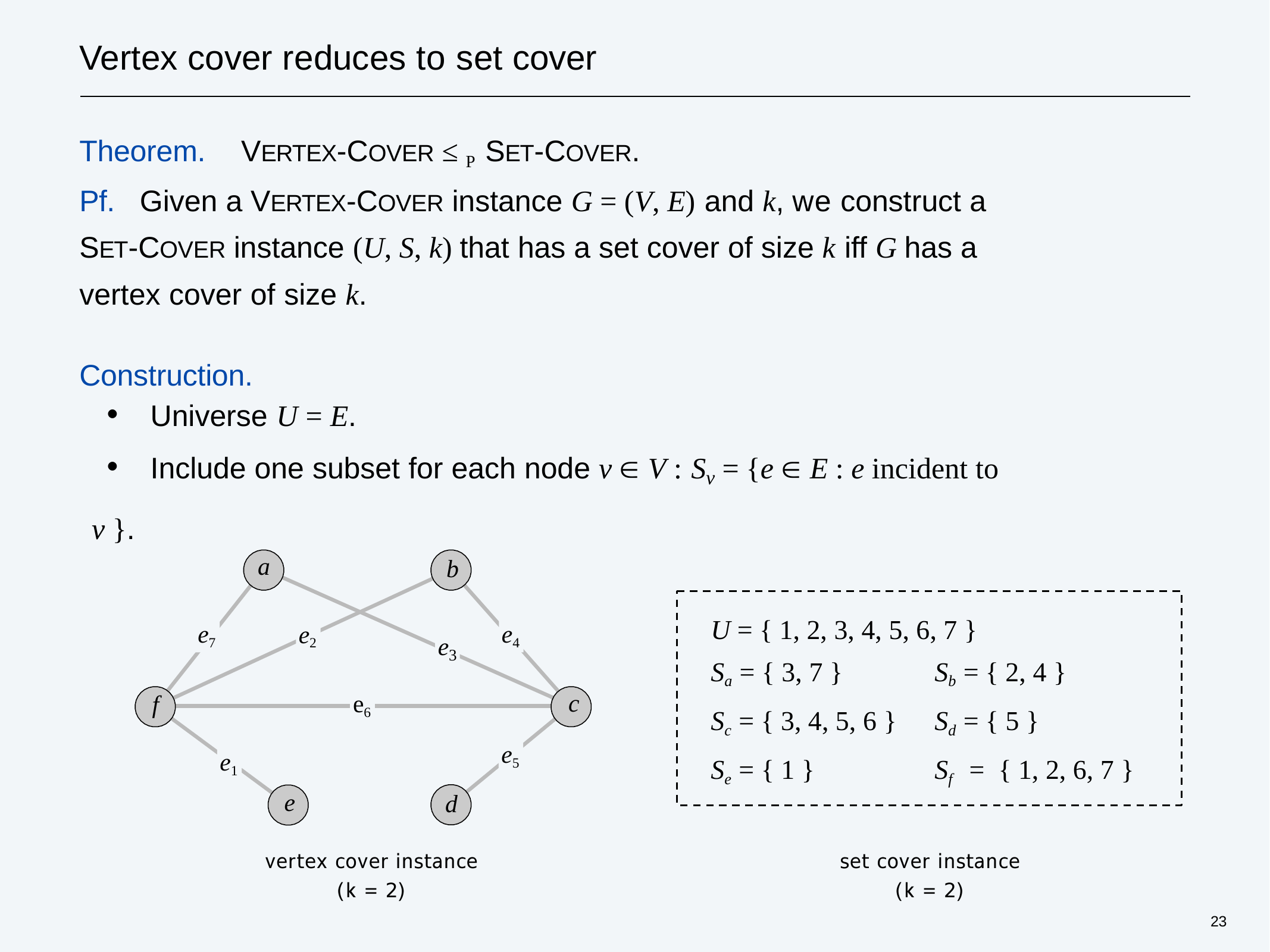

# Vertex cover reduces to set cover

Theorem.	VERTEX-COVER ≤ P SET-COVER.
Pf.	Given a VERTEX-COVER instance G = (V, E) and k, we construct a SET-COVER instance (U, S, k) that has a set cover of size k iff G has a vertex cover of size k.

Construction.
・Universe U = E.
・Include one subset for each node v ∈ V : Sv = {e ∈ E : e incident to v }.
a

b

U = { 1, 2, 3, 4, 5, 6, 7 }
e7
e4
e2

e

Sa = { 3, 7 }
Sc = { 3, 4, 5, 6 }
Se = { 1 }
Sb = { 2, 4 }
Sd = { 5 }
Sf	=	{ 1, 2, 6, 7 }
3
c

e6
f

e5

e1

e
d
vertex cover instance
(k = 2)
set cover instance
(k = 2)
23